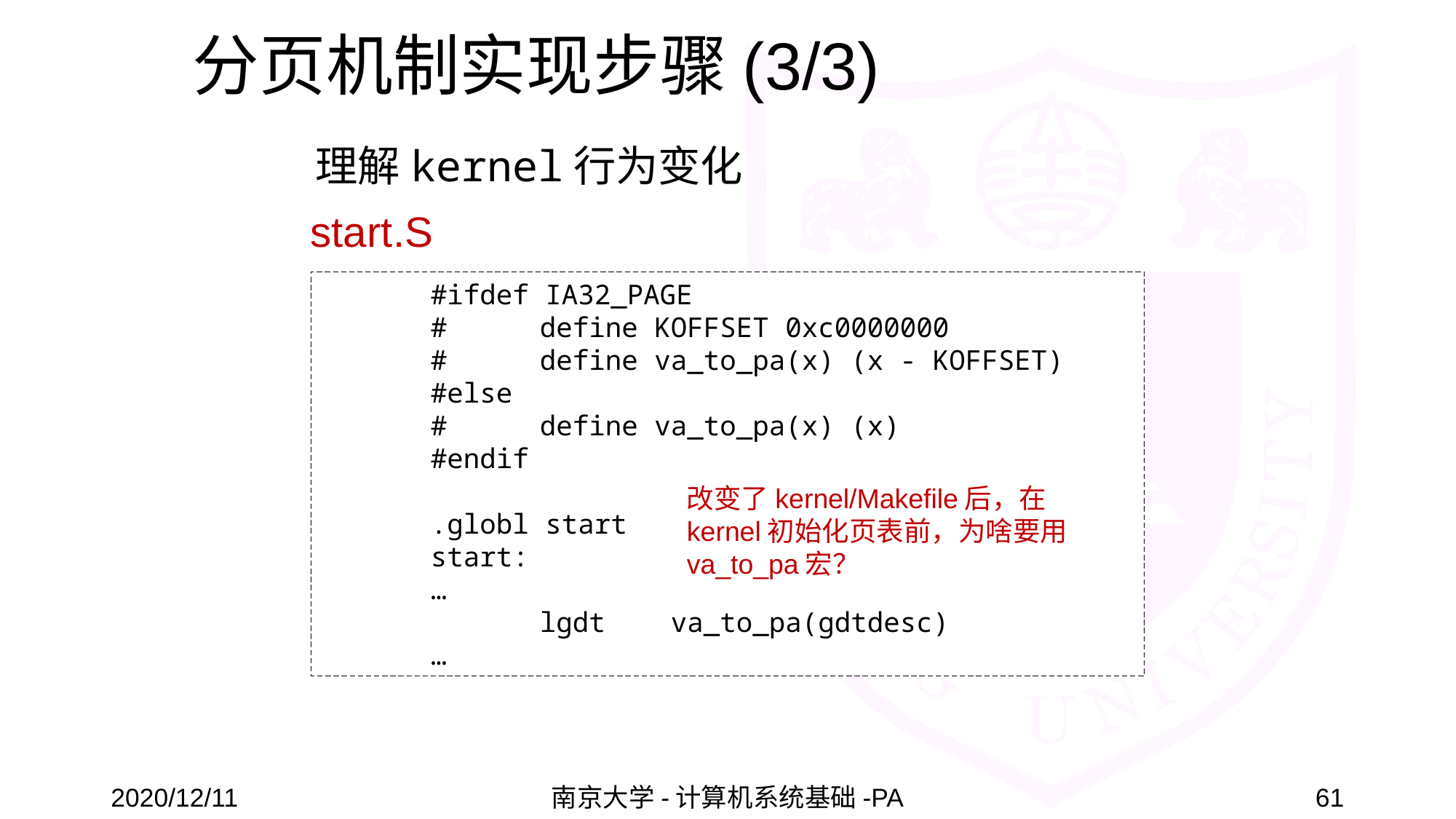

分页机制实现步骤(3/3)
# 理解kernel行为变化
start.S
	#ifdef IA32_PAGE
	#	define KOFFSET 0xc0000000
	#	define va_to_pa(x) (x - KOFFSET)
	#else
	#	define va_to_pa(x) (x)
	#endif

	.globl start
	start:
	…
		lgdt    va_to_pa(gdtdesc)
	…
改变了kernel/Makefile后，在kernel初始化页表前，为啥要用va_to_pa宏？
2020/12/11
南京大学-计算机系统基础-PA
61